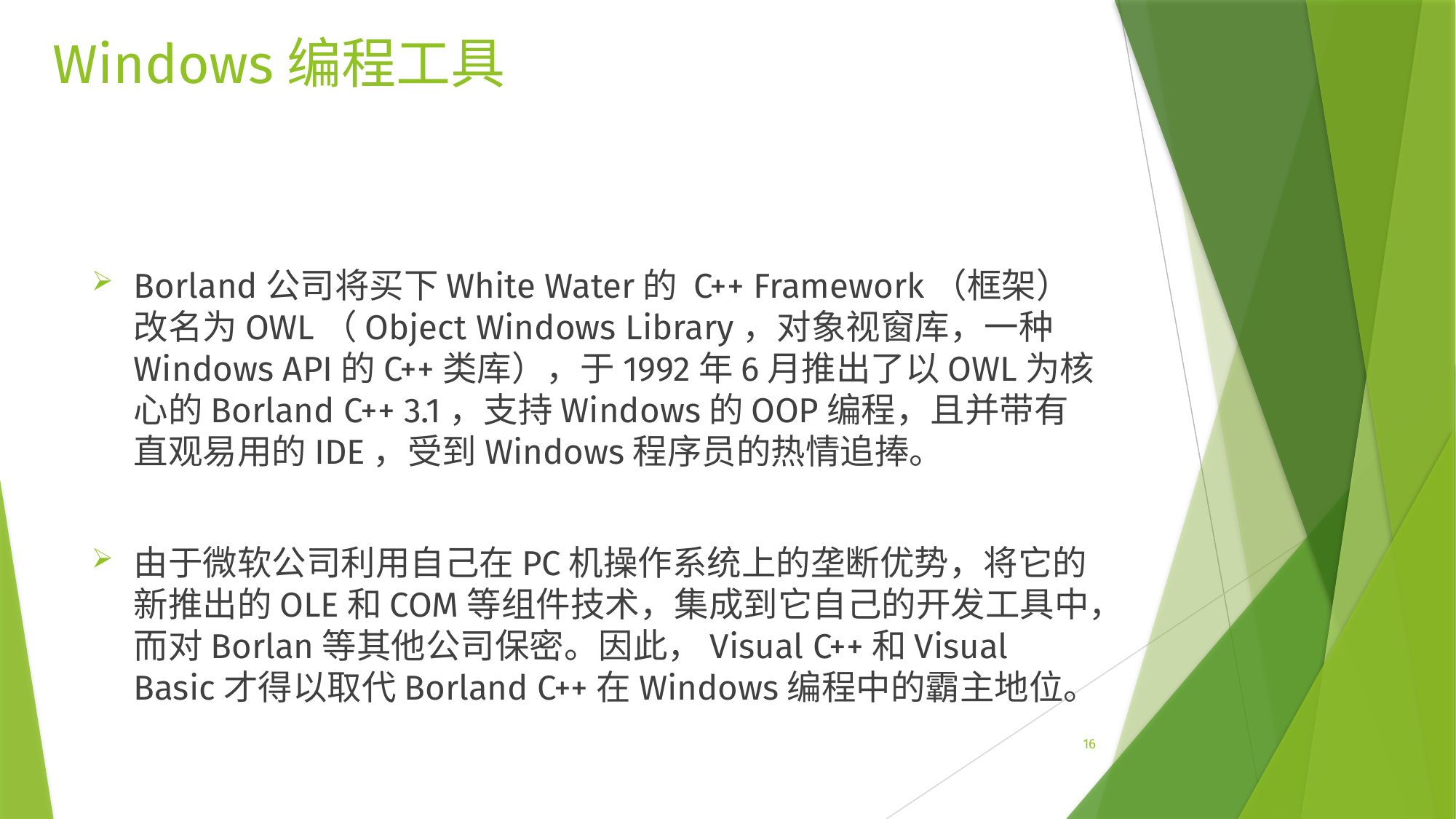

# Windows编程工具
Borland公司将买下White Water的 C++ Framework（框架）改名为OWL（Object Windows Library，对象视窗库，一种Windows API的C++类库），于1992年6月推出了以OWL为核心的Borland C++ 3.1，支持Windows的OOP编程，且并带有直观易用的IDE，受到Windows程序员的热情追捧。

由于微软公司利用自己在PC机操作系统上的垄断优势，将它的新推出的OLE和COM等组件技术，集成到它自己的开发工具中，而对Borlan等其他公司保密。因此，Visual C++和Visual Basic才得以取代Borland C++在Windows编程中的霸主地位。

16